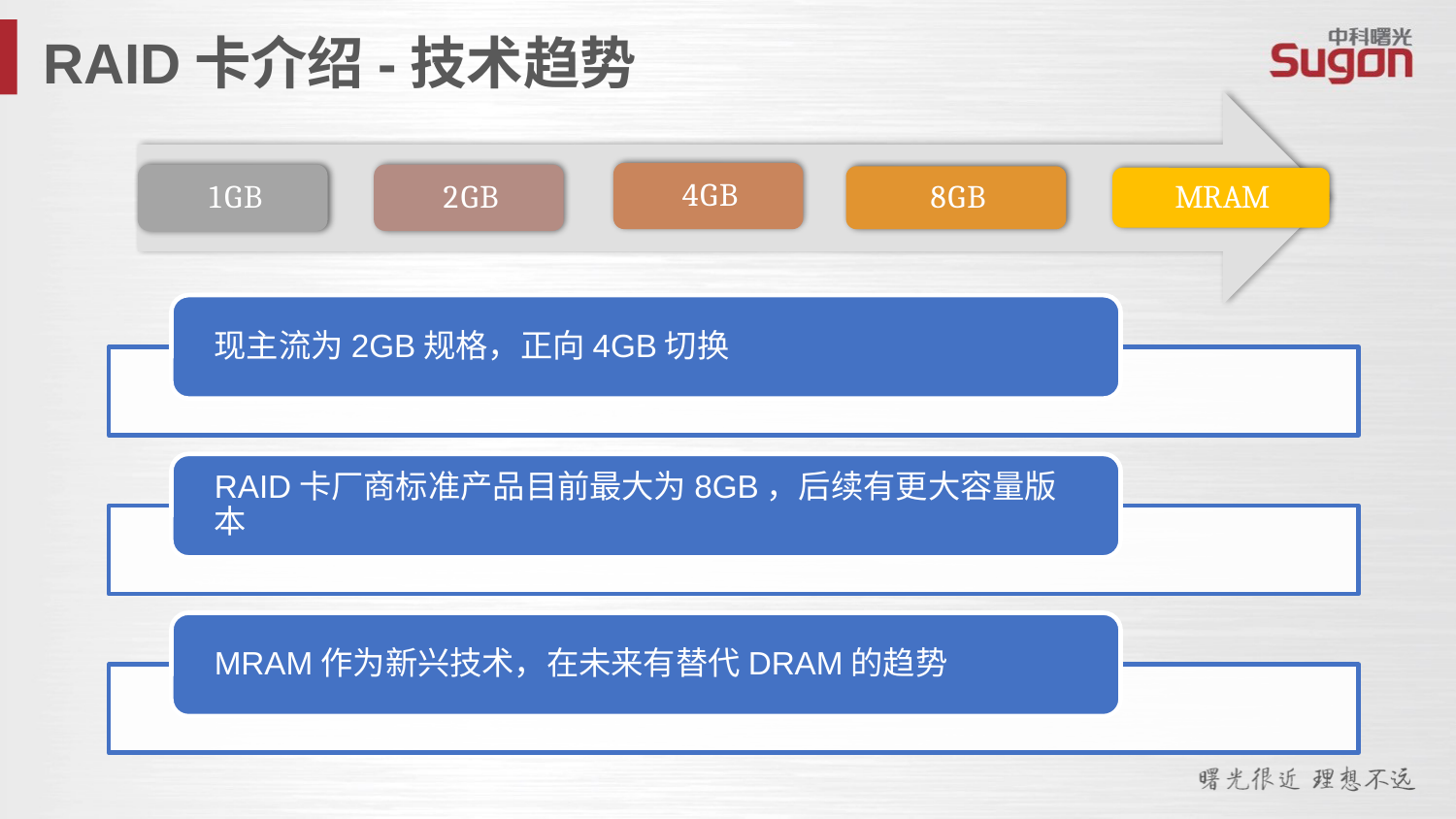

RAID卡介绍-技术趋势

1GB
2GB
4GB
8GB
MRAM
现主流为2GB规格，正向4GB切换
RAID卡厂商标准产品目前最大为8GB，后续有更大容量版本
MRAM作为新兴技术，在未来有替代DRAM的趋势